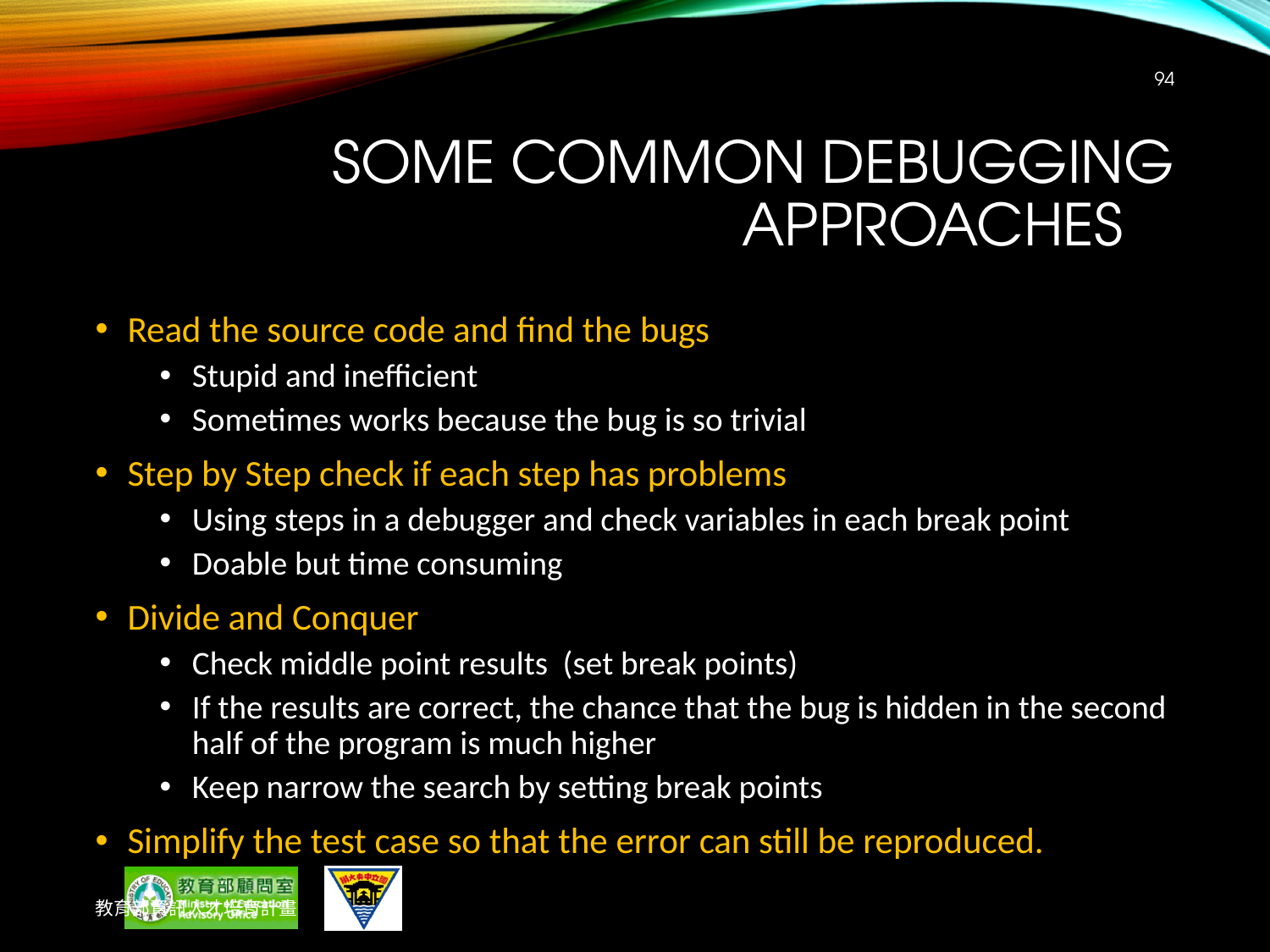

94
# Some Common DEBUGGING Approaches
Read the source code and find the bugs
Stupid and inefficient
Sometimes works because the bug is so trivial
Step by Step check if each step has problems
Using steps in a debugger and check variables in each break point
Doable but time consuming
Divide and Conquer
Check middle point results  (set break points)
If the results are correct, the chance that the bug is hidden in the second half of the program is much higher
Keep narrow the search by setting break points
Simplify the test case so that the error can still be reproduced.

教育部資訊人才培育計畫